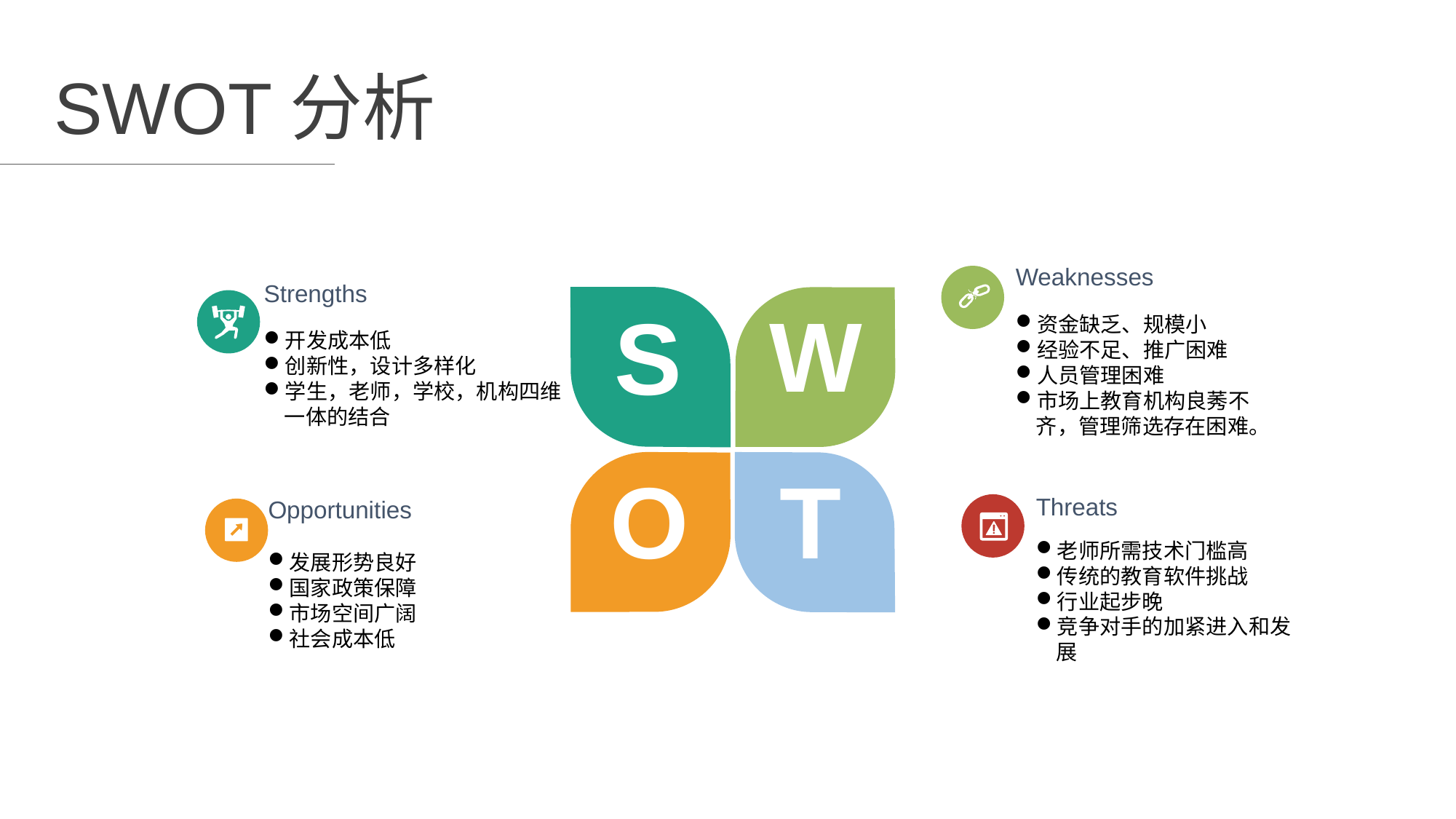

SWOT分析

S
Weaknesses

资金缺乏、规模小
经验不足、推广困难
人员管理困难
市场上教育机构良莠不齐，管理筛选存在困难。

Strengths

开发成本低
创新性，设计多样化
学生，老师，学校，机构四维一体的结合

W

T

O
Threats

老师所需技术门槛高
传统的教育软件挑战
行业起步晚
竞争对手的加紧进入和发展

Opportunities

发展形势良好
国家政策保障
市场空间广阔
社会成本低